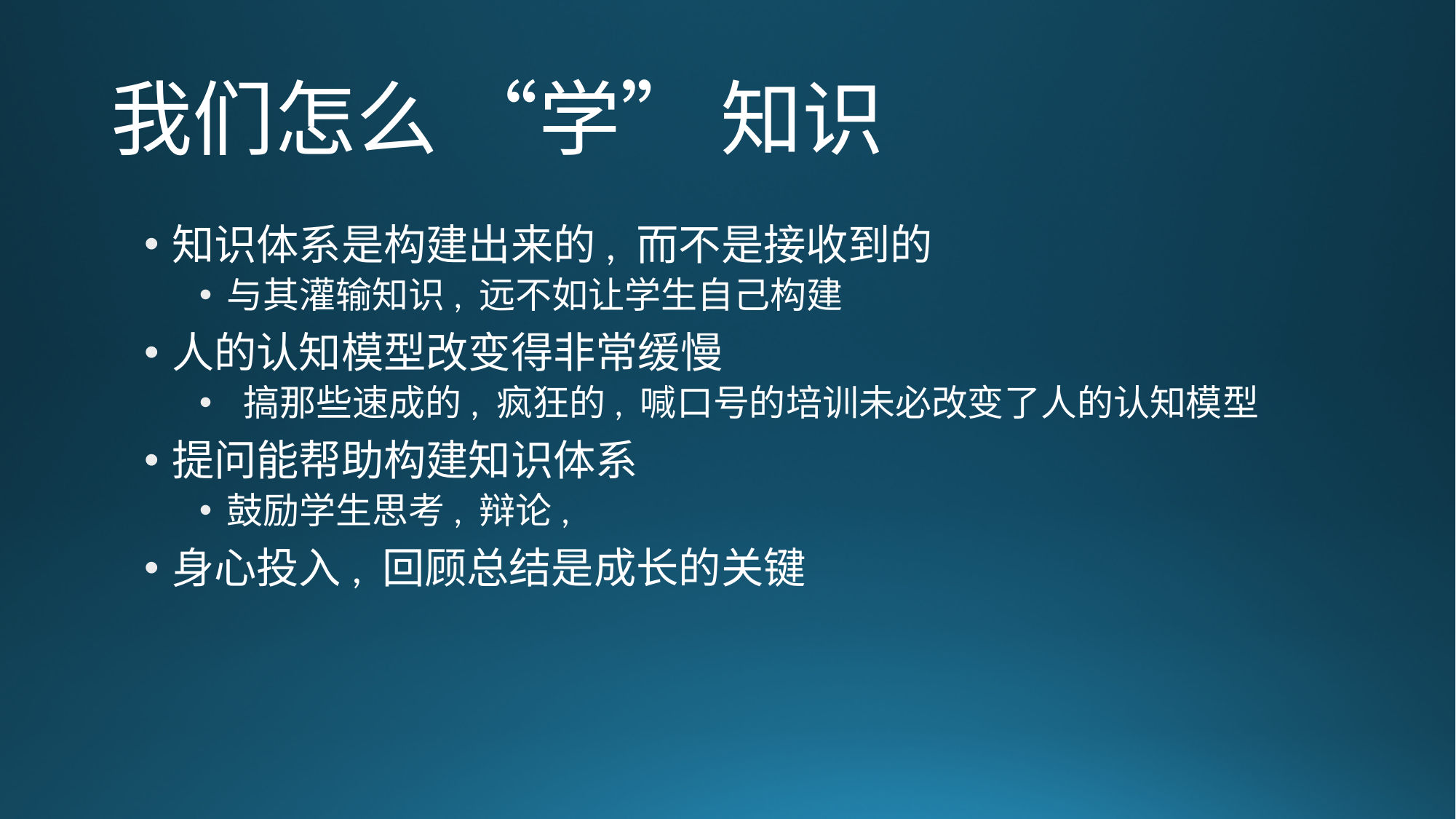

# 我们怎么 “学” 知识
知识体系是构建出来的, 而不是接收到的
与其灌输知识, 远不如让学生自己构建
人的认知模型改变得非常缓慢
 搞那些速成的, 疯狂的, 喊口号的培训未必改变了人的认知模型
提问能帮助构建知识体系
鼓励学生思考, 辩论,
身心投入, 回顾总结是成长的关键